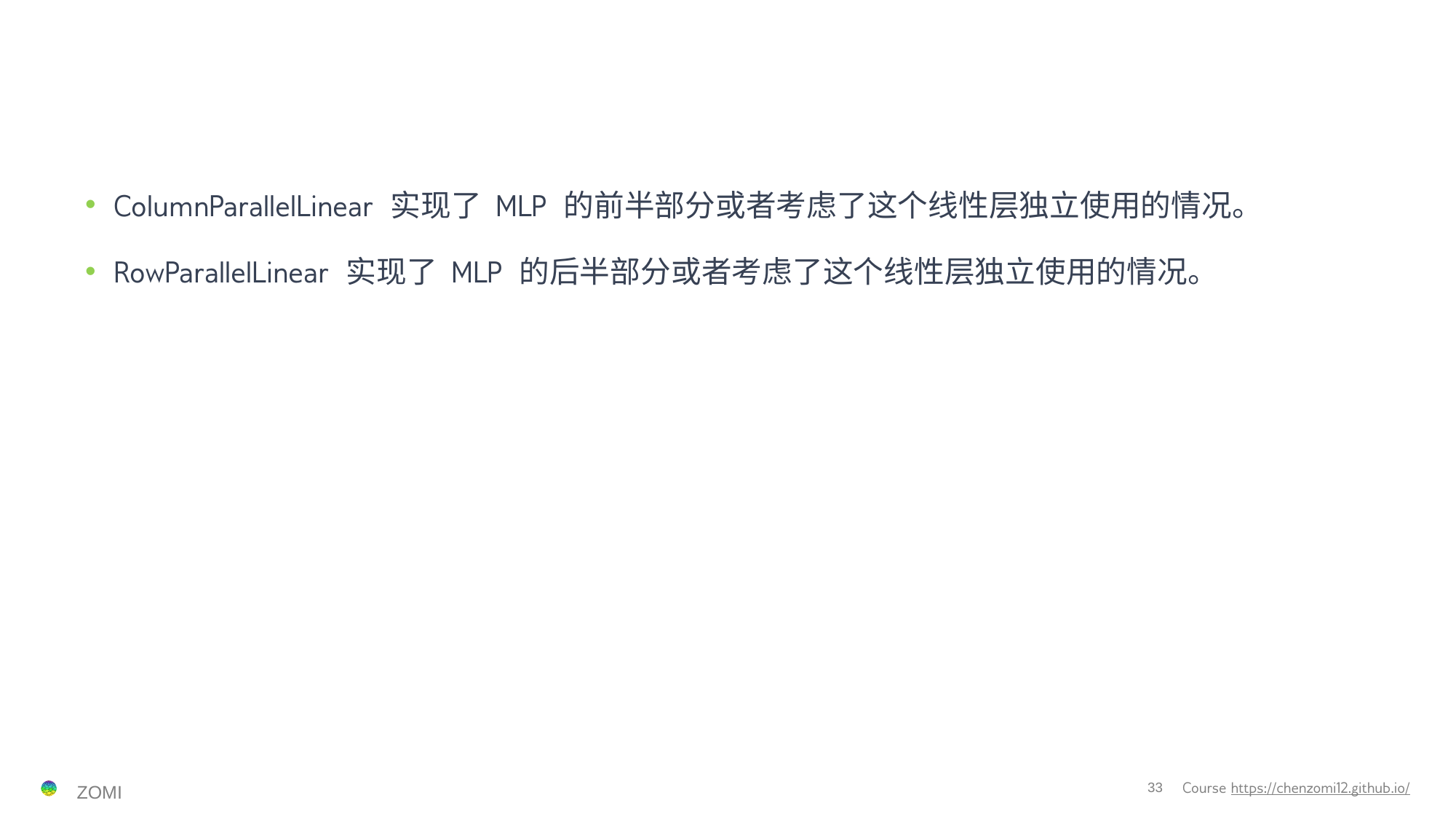

#
ColumnParallelLinear 实现了 MLP 的前半部分或者考虑了这个线性层独立使用的情况。
RowParallelLinear 实现了 MLP 的后半部分或者考虑了这个线性层独立使用的情况。